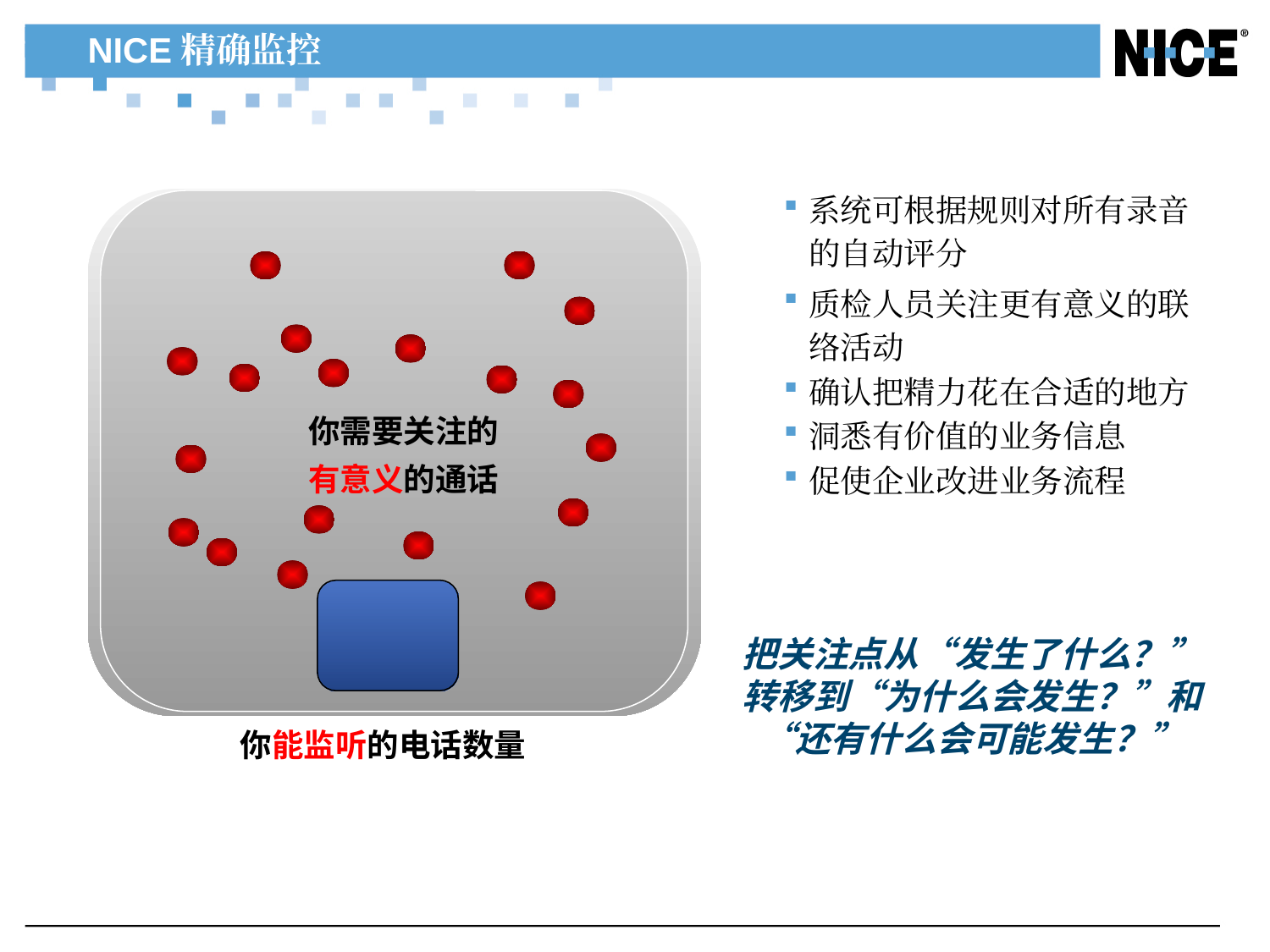

NICE精确监控
系统可根据规则对所有录音的自动评分
质检人员关注更有意义的联络活动
确认把精力花在合适的地方
洞悉有价值的业务信息
促使企业改进业务流程

你需要关注的
有意义的通话

你能监听的电话数量

把关注点从“发生了什么？”转移到“为什么会发生？”和“还有什么会可能发生？”
16